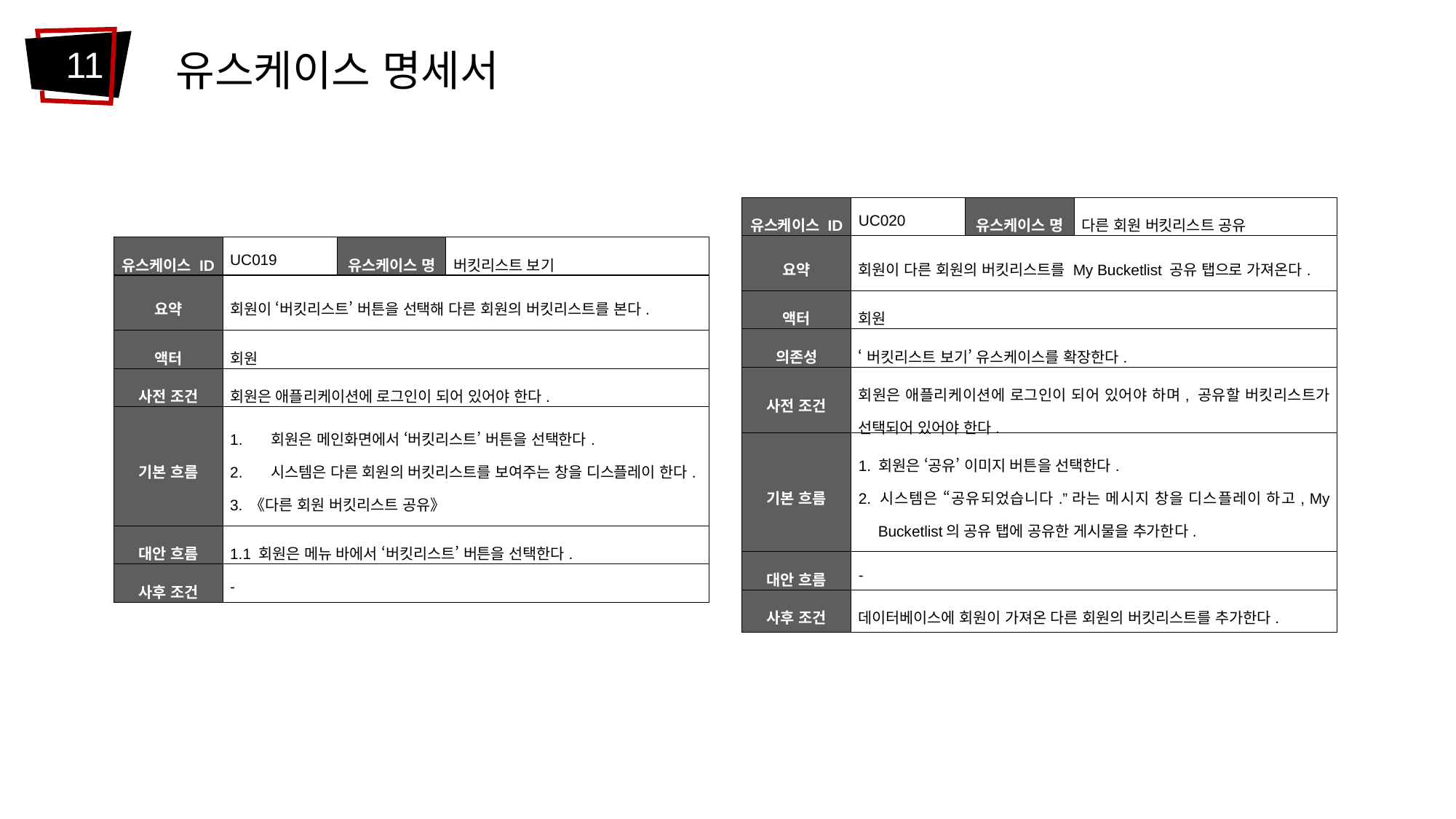

11
유스케이스 명세서
| 유스케이스 ID | UC020 | 유스케이스 명 | 다른 회원 버킷리스트 공유 |
| --- | --- | --- | --- |
| 요약 | 회원이 다른 회원의 버킷리스트를 My Bucketlist 공유 탭으로 가져온다. |  |  |
| 액터 | 회원 |  |  |
| 의존성 | ‘버킷리스트 보기’ 유스케이스를 확장한다. |  |  |
| 사전 조건 | 회원은 애플리케이션에 로그인이 되어 있어야 하며, 공유할 버킷리스트가 선택되어 있어야 한다. |  |  |
| 기본 흐름 | 1. 회원은 ‘공유’ 이미지 버튼을 선택한다. 2. 시스템은 “공유되었습니다.”라는 메시지 창을 디스플레이 하고, My Bucketlist의 공유 탭에 공유한 게시물을 추가한다. |  |  |
| 대안 흐름 | - |  |  |
| 사후 조건 | 데이터베이스에 회원이 가져온 다른 회원의 버킷리스트를 추가한다. |  |  |
| 유스케이스 ID | UC019 | 유스케이스 명 | 버킷리스트 보기 |
| --- | --- | --- | --- |
| 요약 | 회원이 ‘버킷리스트’ 버튼을 선택해 다른 회원의 버킷리스트를 본다. |  |  |
| 액터 | 회원 |  |  |
| 사전 조건 | 회원은 애플리케이션에 로그인이 되어 있어야 한다. |  |  |
| 기본 흐름 | 회원은 메인화면에서 ‘버킷리스트’ 버튼을 선택한다. 시스템은 다른 회원의 버킷리스트를 보여주는 창을 디스플레이 한다. 3. 《다른 회원 버킷리스트 공유》 |  |  |
| 대안 흐름 | 1.1 회원은 메뉴 바에서 ‘버킷리스트’ 버튼을 선택한다. |  |  |
| 사후 조건 | - |  |  |